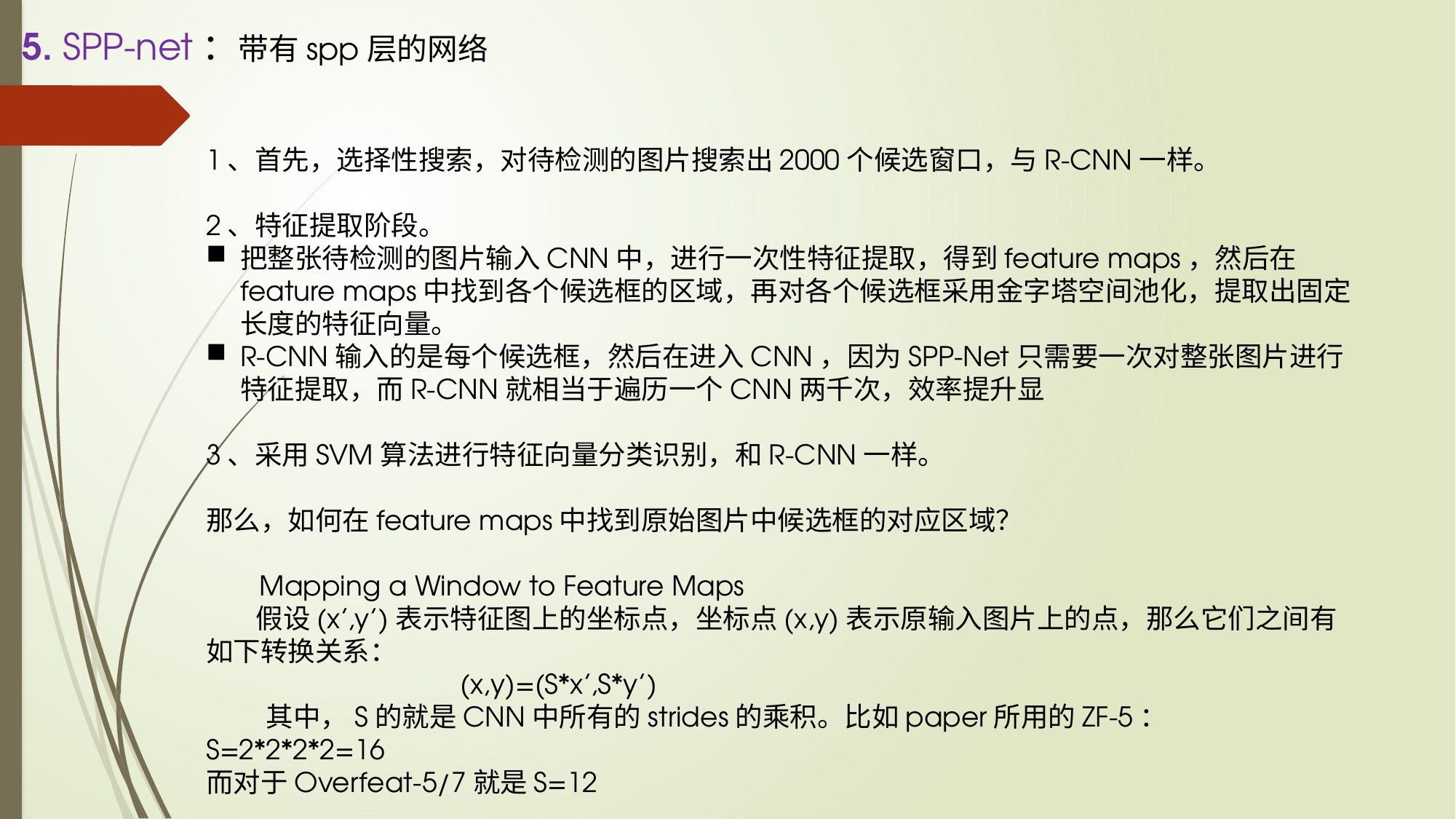

5. SPP-net：带有spp层的网络
1、首先，选择性搜索，对待检测的图片搜索出2000个候选窗口，与R-CNN一样。
2、特征提取阶段。
把整张待检测的图片输入CNN中，进行一次性特征提取，得到feature maps，然后在feature maps中找到各个候选框的区域，再对各个候选框采用金字塔空间池化，提取出固定长度的特征向量。
R-CNN输入的是每个候选框，然后在进入CNN，因为SPP-Net只需要一次对整张图片进行特征提取，而R-CNN就相当于遍历一个CNN两千次，效率提升显

3、采用SVM算法进行特征向量分类识别，和R-CNN一样。
那么，如何在feature maps中找到原始图片中候选框的对应区域？

       Mapping a Window to Feature Maps
       假设(x’,y’)表示特征图上的坐标点，坐标点(x,y)表示原输入图片上的点，那么它们之间有如下转换关系：
                                        (x,y)=(S*x’,S*y’)
       其中，S的就是CNN中所有的strides的乘积。比如paper所用的ZF-5： S=2*2*2*2=16
而对于Overfeat-5/7就是S=12